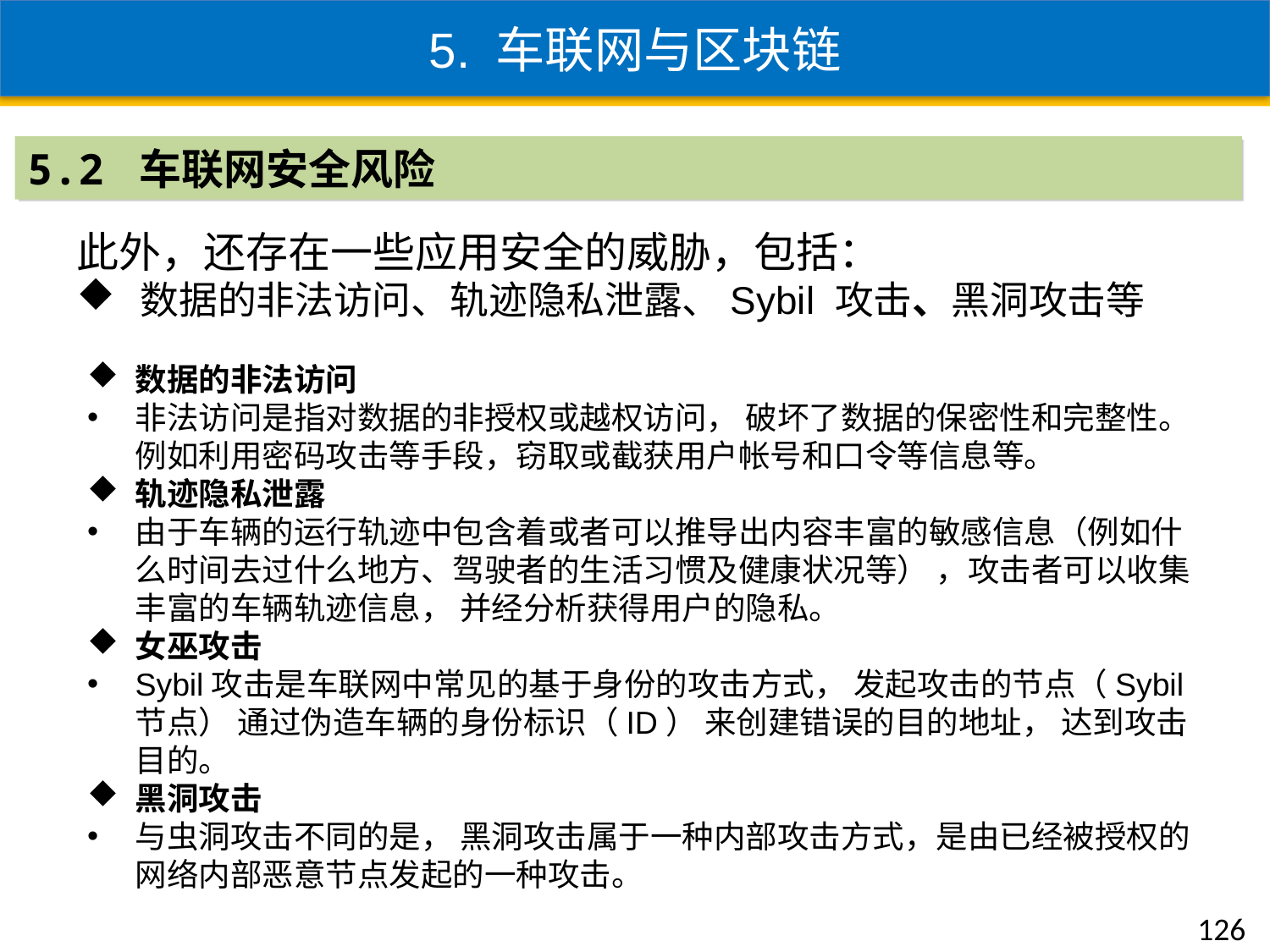

5. 车联网与区块链
5.2 车联网安全风险
此外，还存在一些应用安全的威胁，包括：
数据的非法访问、轨迹隐私泄露、Sybil 攻击、黑洞攻击等

数据的非法访问
非法访问是指对数据的非授权或越权访问， 破坏了数据的保密性和完整性。例如利用密码攻击等手段，窃取或截获用户帐号和口令等信息等。
轨迹隐私泄露
由于车辆的运行轨迹中包含着或者可以推导出内容丰富的敏感信息（例如什么时间去过什么地方、驾驶者的生活习惯及健康状况等） ，攻击者可以收集丰富的车辆轨迹信息， 并经分析获得用户的隐私。
女巫攻击
Sybil攻击是车联网中常见的基于身份的攻击方式， 发起攻击的节点（Sybil节点） 通过伪造车辆的身份标识（ID） 来创建错误的目的地址， 达到攻击目的。
黑洞攻击
与虫洞攻击不同的是， 黑洞攻击属于一种内部攻击方式，是由已经被授权的网络内部恶意节点发起的一种攻击。

126